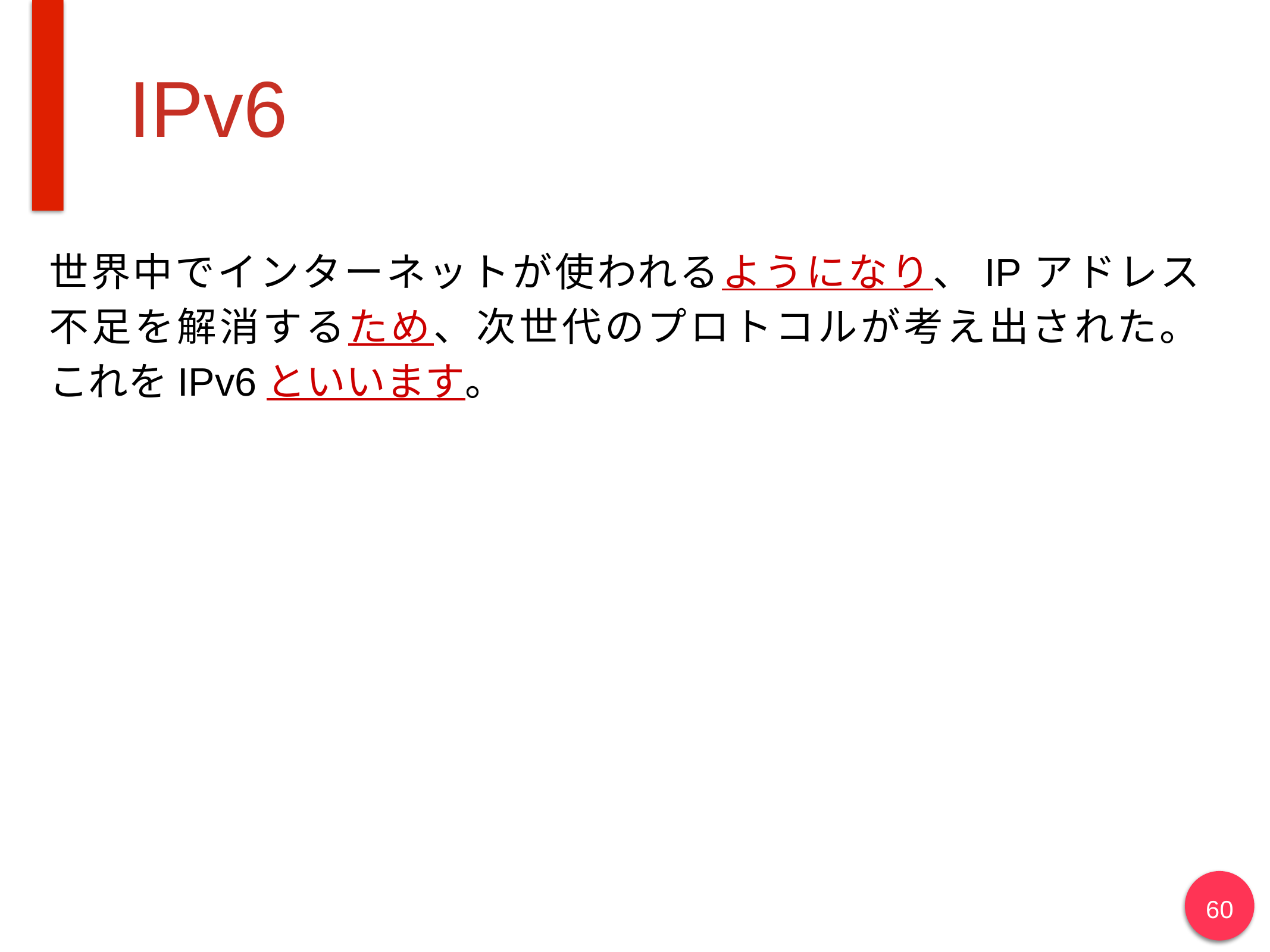

# IPv6
世界中でインターネットが使われるようになり、IPアドレス
不足を解消するため、次世代のプロトコルが考え出された。
これをIPv6といいます。

60